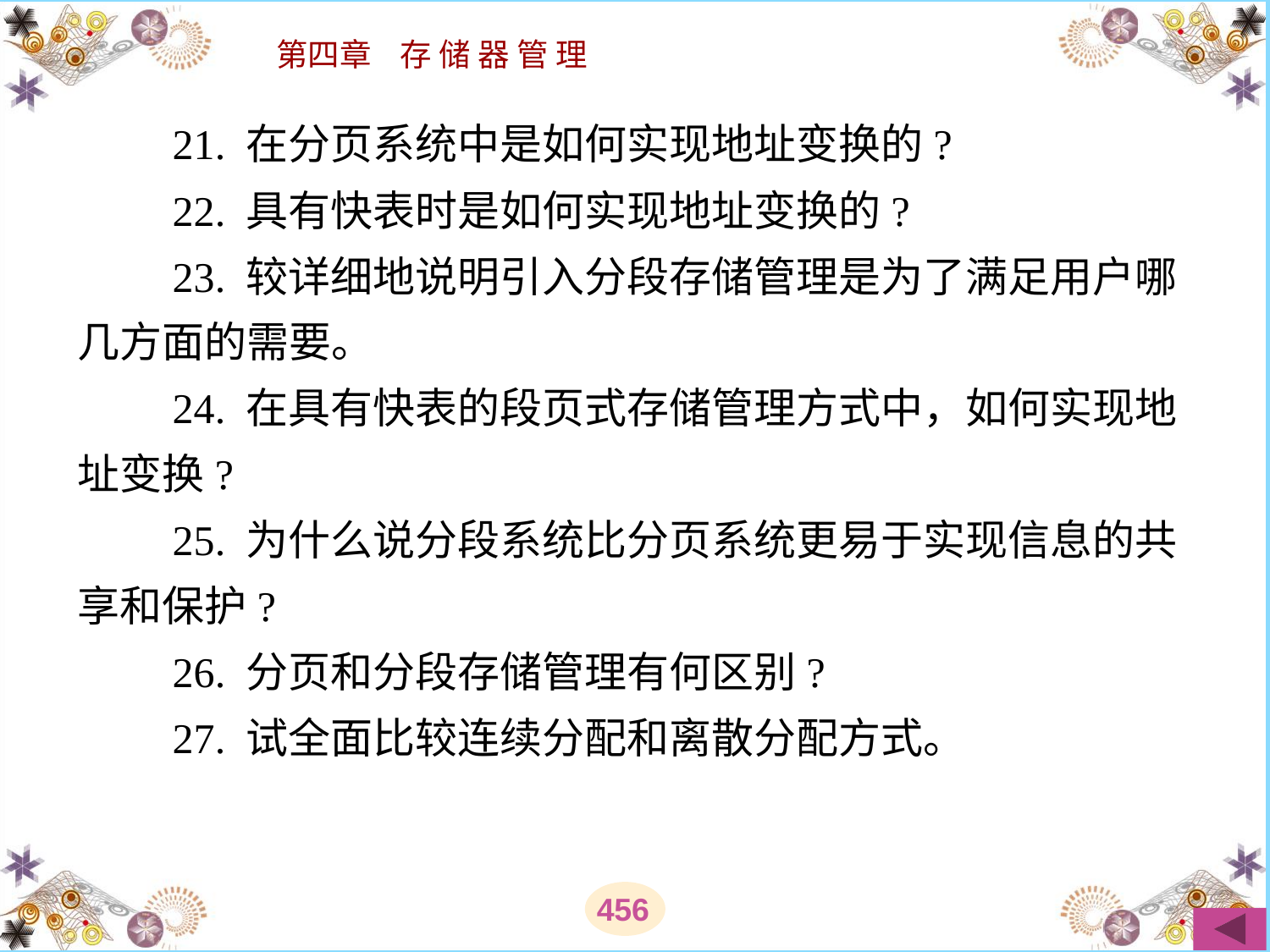

# 21. 在分页系统中是如何实现地址变换的? 　　22. 具有快表时是如何实现地址变换的? 　　23. 较详细地说明引入分段存储管理是为了满足用户哪几方面的需要。 　　24. 在具有快表的段页式存储管理方式中，如何实现地址变换? 　　25. 为什么说分段系统比分页系统更易于实现信息的共享和保护? 　　26. 分页和分段存储管理有何区别? 　　27. 试全面比较连续分配和离散分配方式。